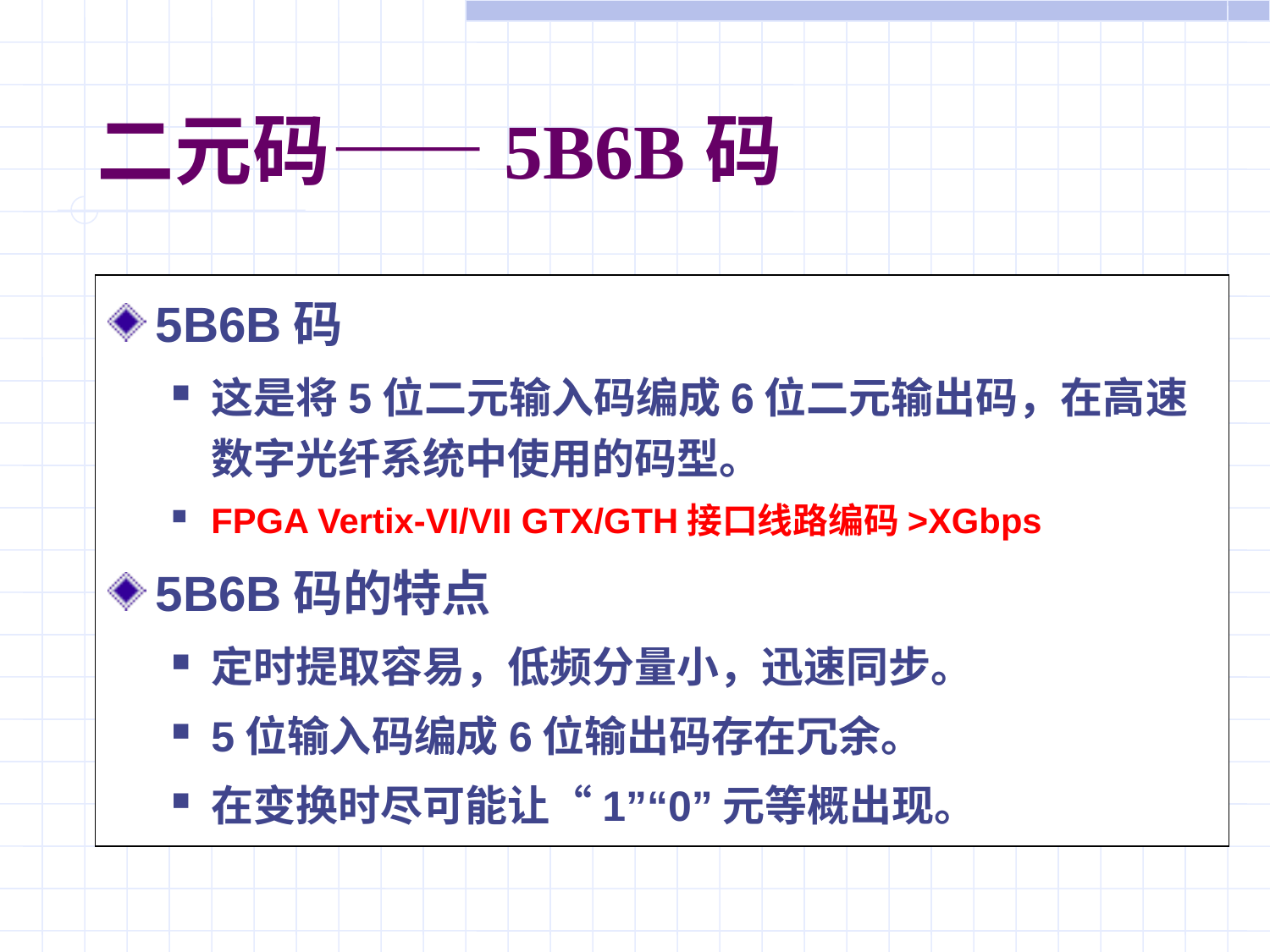

# 二元码——5B6B码
5B6B码
这是将5位二元输入码编成6位二元输出码，在高速数字光纤系统中使用的码型。
FPGA Vertix-VI/VII GTX/GTH接口线路编码>XGbps
5B6B码的特点
定时提取容易，低频分量小，迅速同步。
5位输入码编成6位输出码存在冗余。
在变换时尽可能让“1”“0”元等概出现。